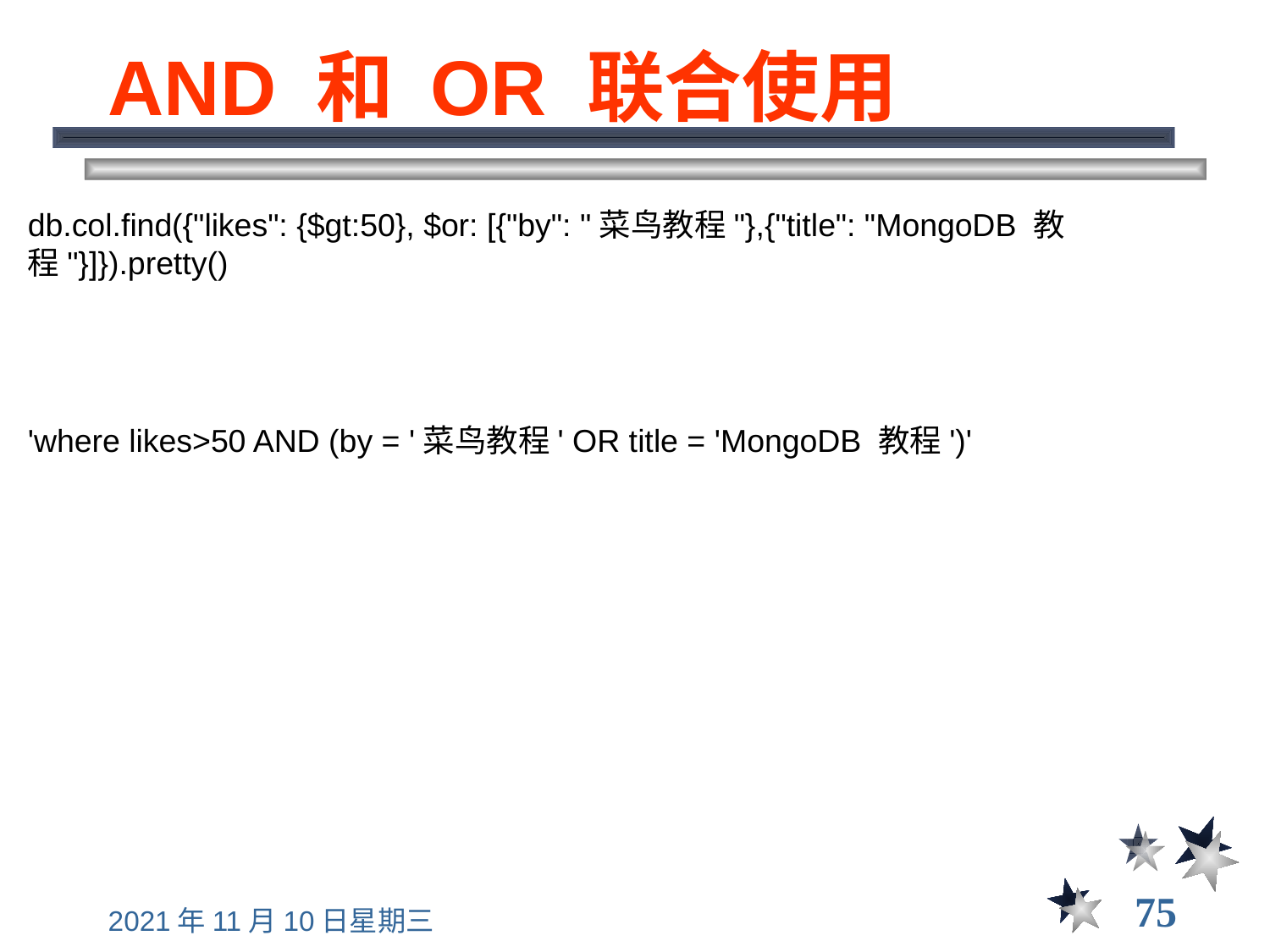

# AND 和 OR 联合使用
db.col.find({"likes": {$gt:50}, $or: [{"by": "菜鸟教程"},{"title": "MongoDB 教程"}]}).pretty()

'where likes>50 AND (by = '菜鸟教程' OR title = 'MongoDB 教程')'
75
2021年11月10日星期三
大数据管理----前言